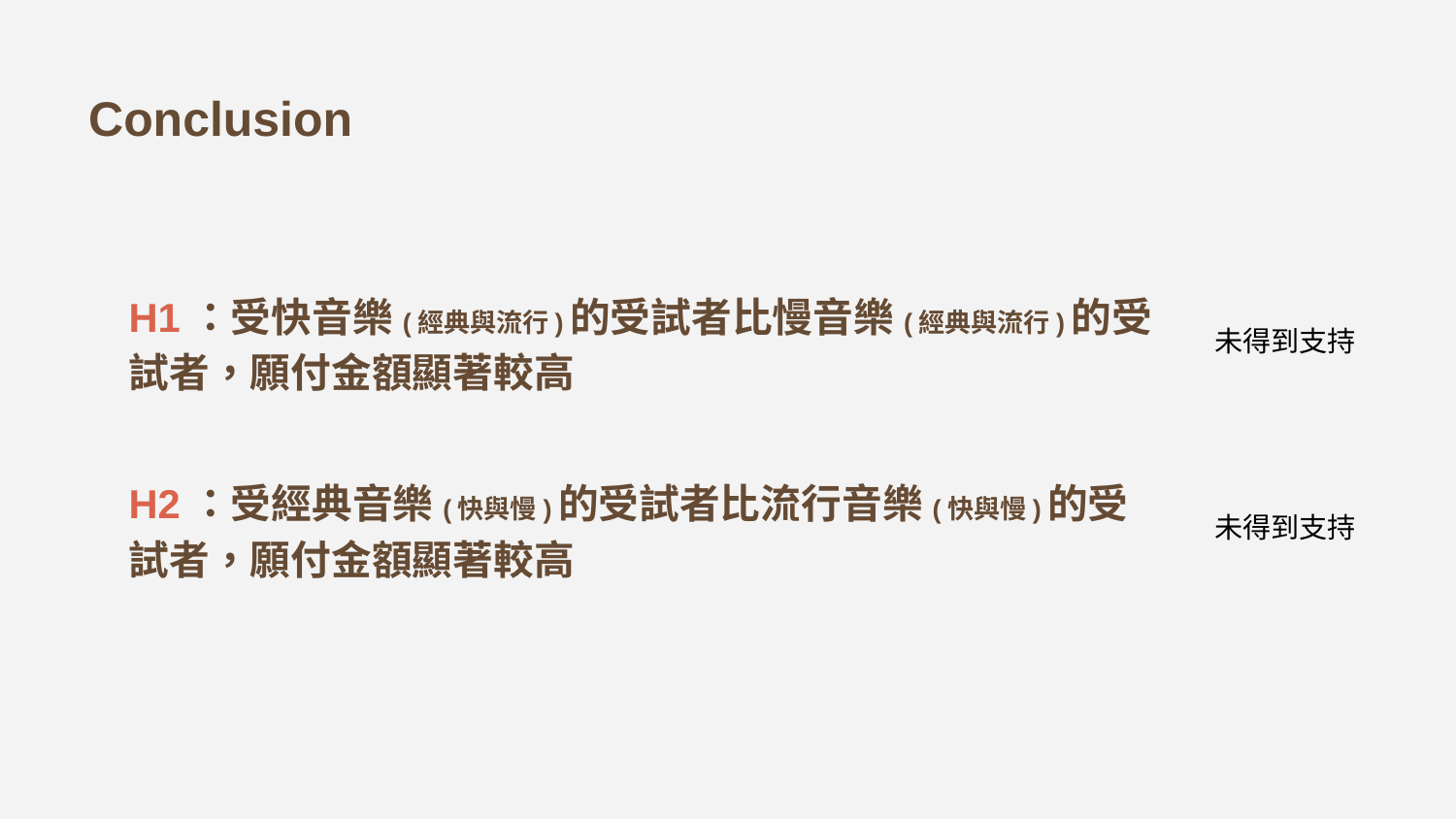

# Conclusion
H1：受快音樂(經典與流行)的受試者比慢音樂(經典與流行)的受試者，願付金額顯著較高
未得到支持
H2：受經典音樂(快與慢)的受試者比流行音樂(快與慢)的受試者，願付金額顯著較高
未得到支持